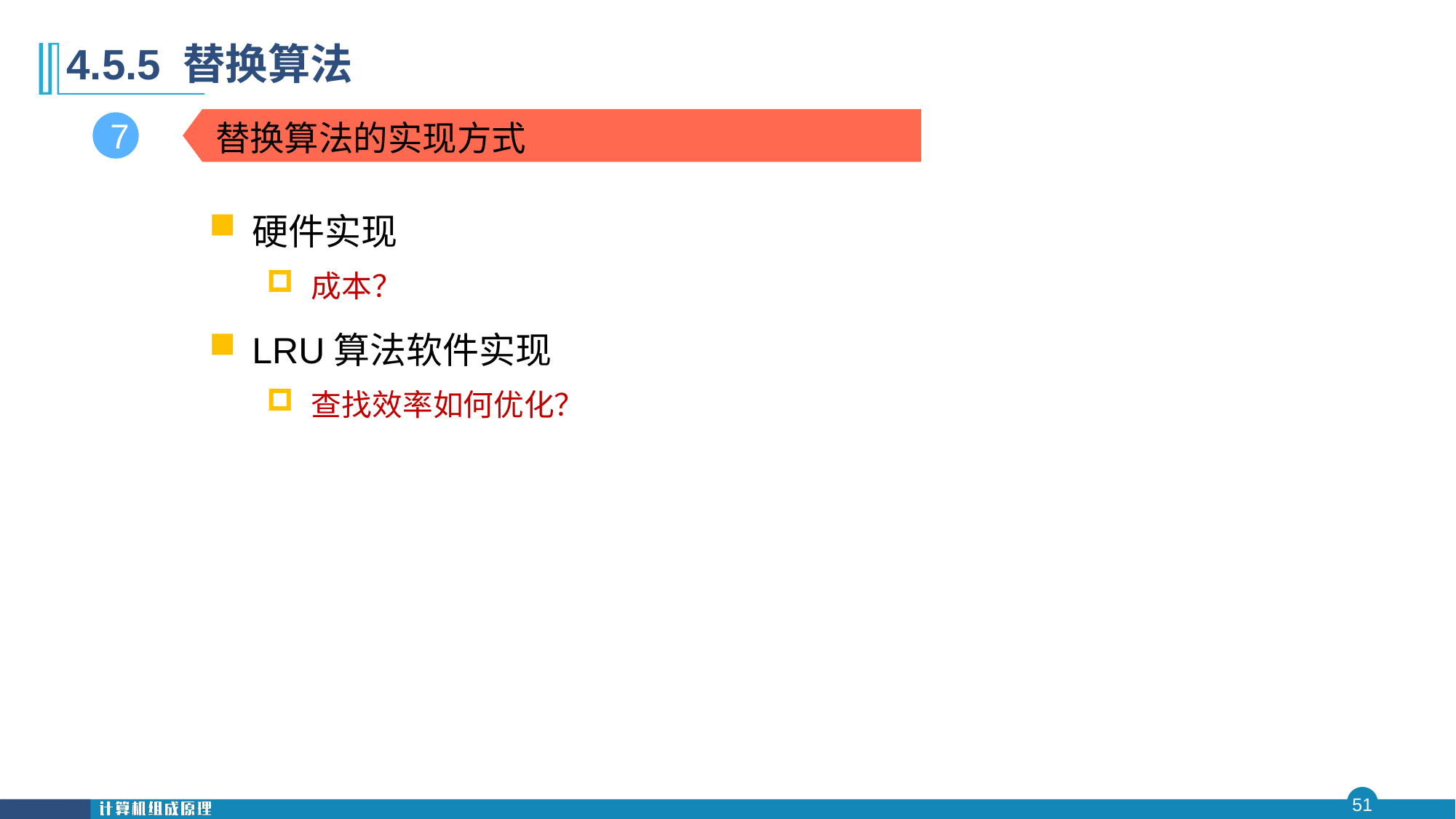

第四 章
4.5.5 替换算法
#

替换算法的实现方式
7

硬件实现
成本？
LRU算法软件实现
查找效率如何优化？